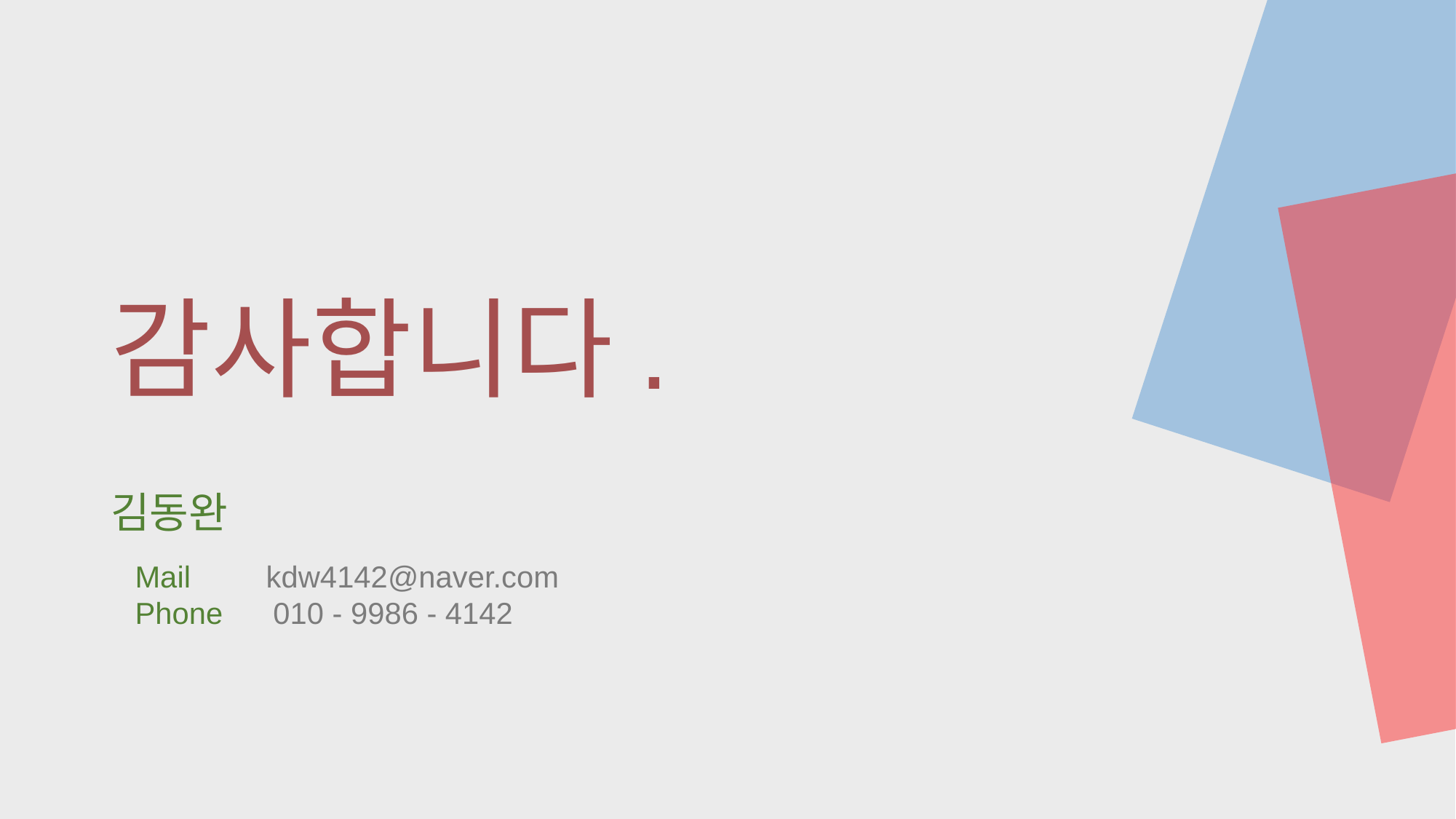

# 감사합니다.
김동완

Mail         kdw4142@naver.com
Phone      010 - 9986 - 4142